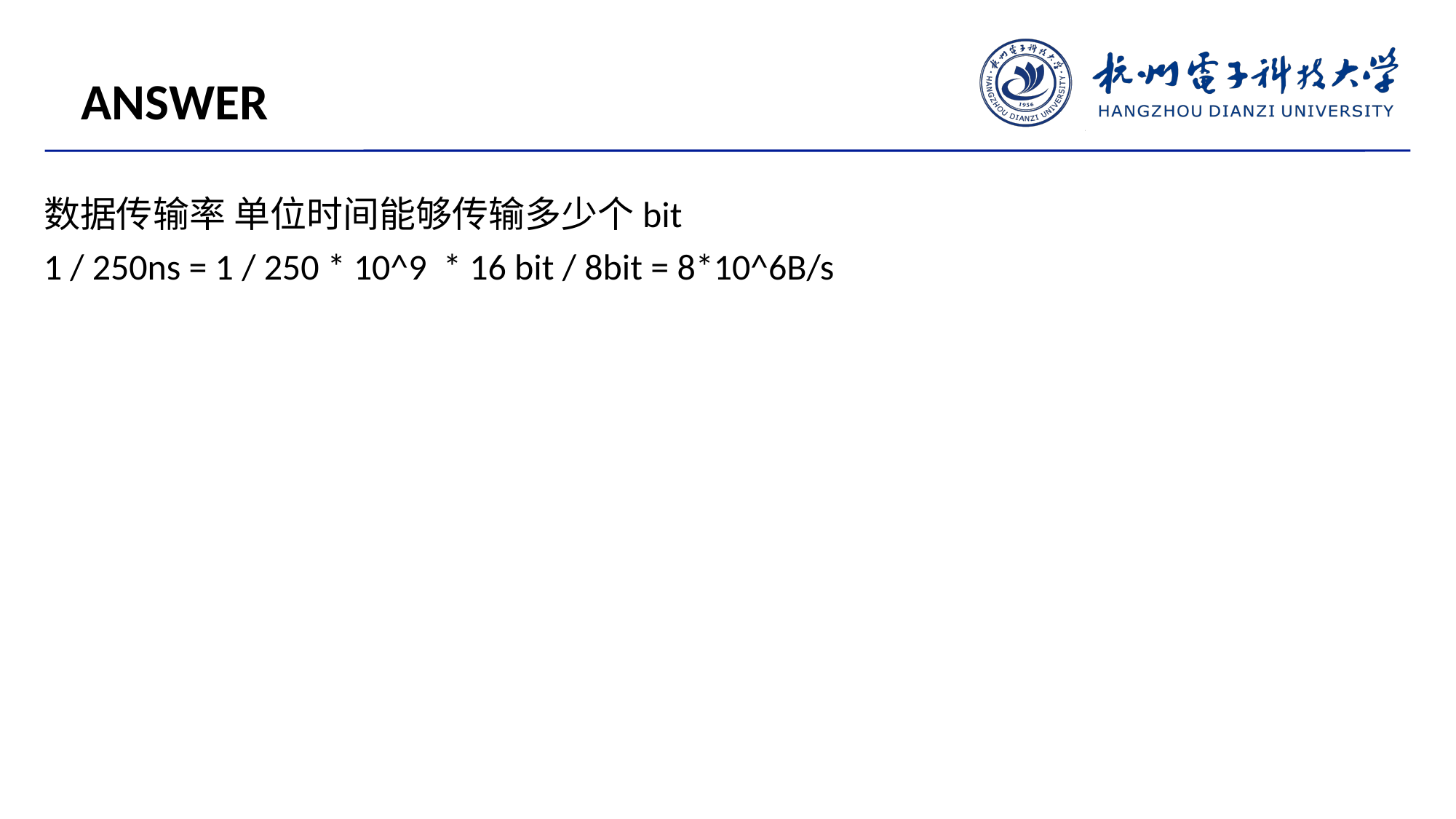

ANSWER
数据传输率 单位时间能够传输多少个bit
1 / 250ns = 1 / 250 * 10^9  * 16 bit / 8bit = 8*10^6B/s